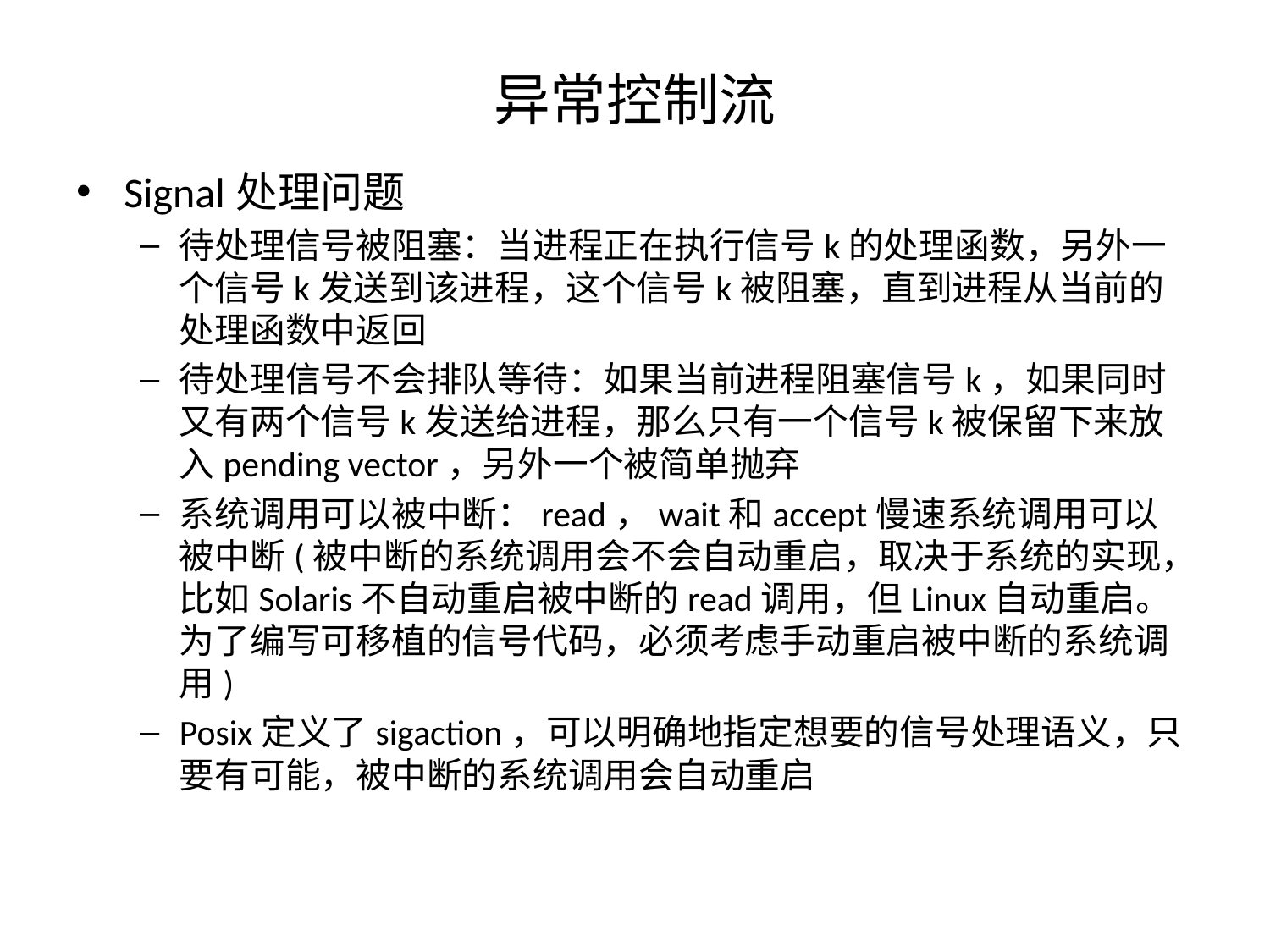

# 异常控制流
Signal处理问题
待处理信号被阻塞：当进程正在执行信号k的处理函数，另外一个信号k发送到该进程，这个信号k被阻塞，直到进程从当前的处理函数中返回
待处理信号不会排队等待：如果当前进程阻塞信号k，如果同时又有两个信号k发送给进程，那么只有一个信号k被保留下来放入pending vector，另外一个被简单抛弃
系统调用可以被中断：read，wait和accept慢速系统调用可以被中断(被中断的系统调用会不会自动重启，取决于系统的实现，比如Solaris不自动重启被中断的read调用，但Linux自动重启。为了编写可移植的信号代码，必须考虑手动重启被中断的系统调用)
Posix定义了sigaction，可以明确地指定想要的信号处理语义，只要有可能，被中断的系统调用会自动重启